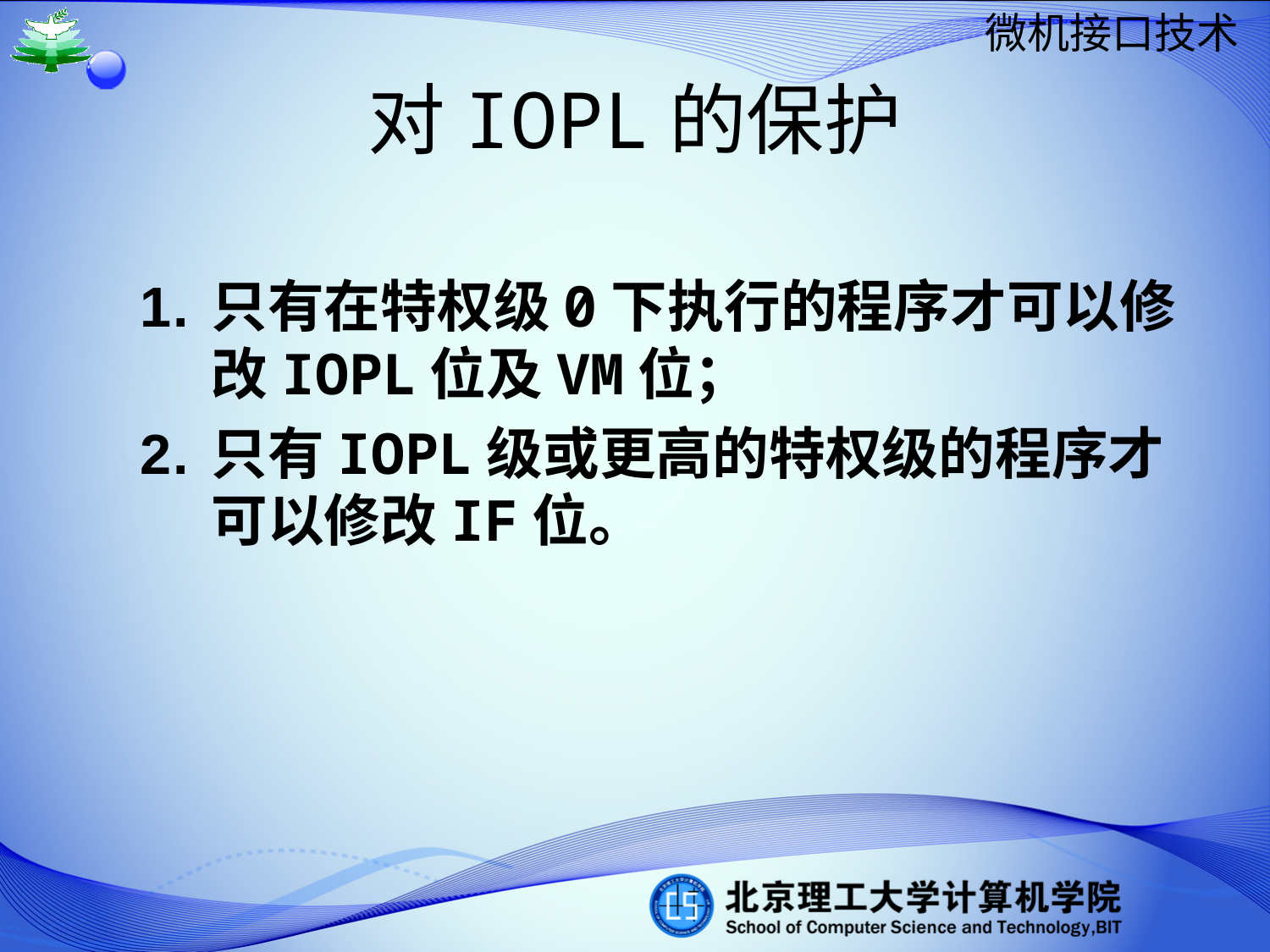

# 对IOPL的保护
只有在特权级0下执行的程序才可以修改IOPL位及VM位；
只有IOPL级或更高的特权级的程序才可以修改IF位。